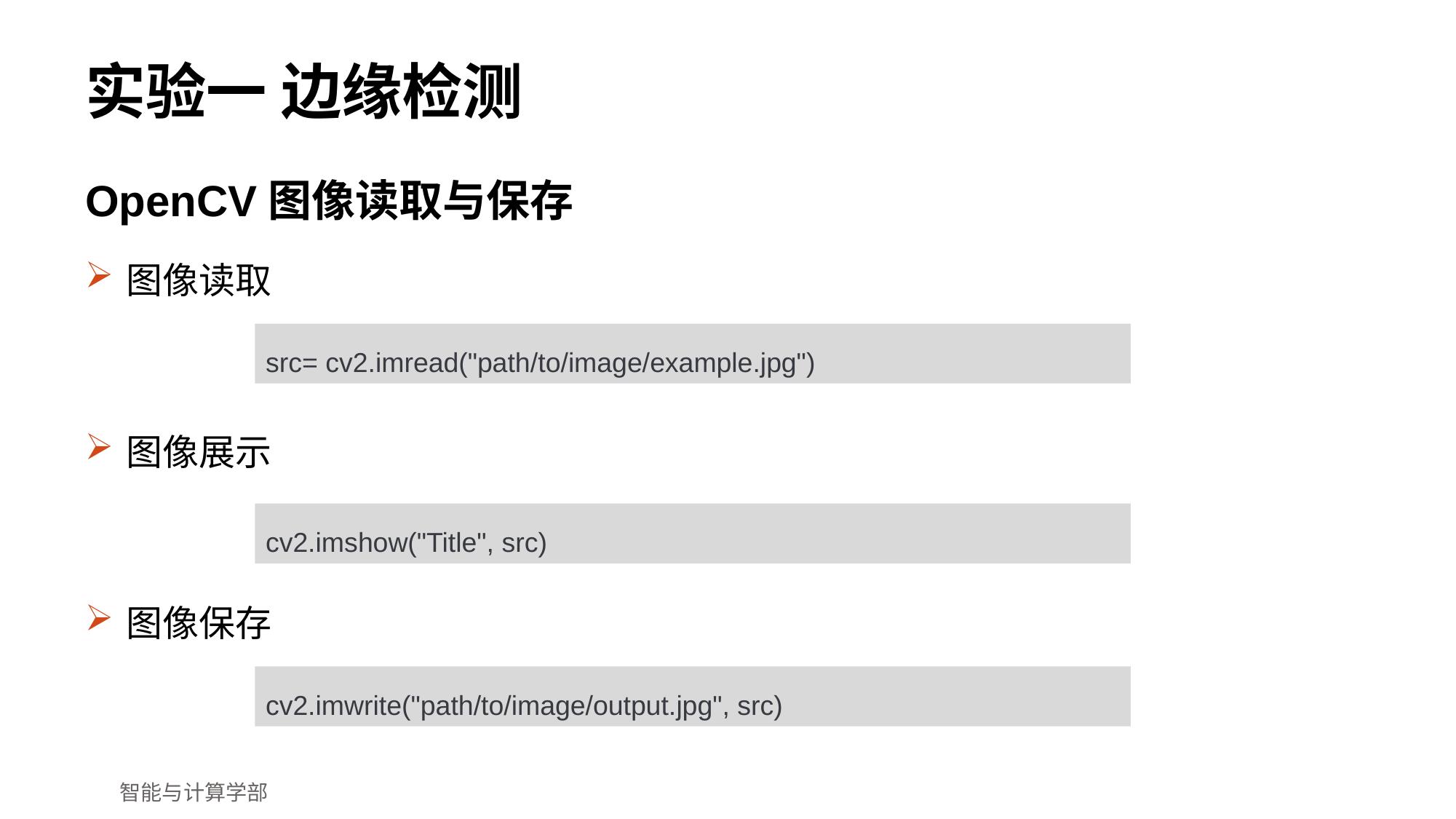

# 实验一 边缘检测
OpenCV图像读取与保存
图像读取
src= cv2.imread("path/to/image/example.jpg")
图像展示
cv2.imshow("Title", src)
图像保存
cv2.imwrite("path/to/image/output.jpg", src)

5
智能与计算学部